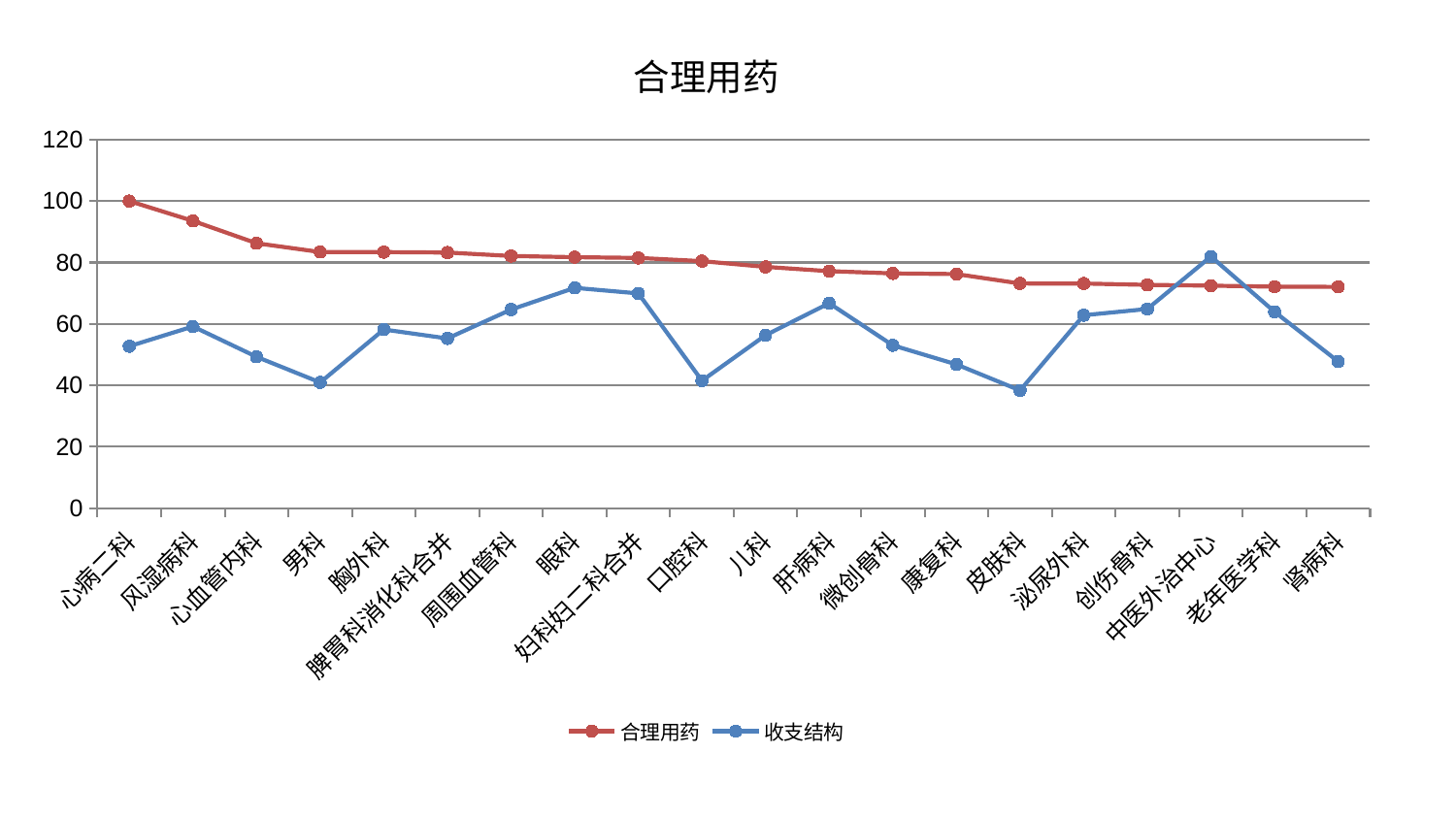

### Chart: 合理用药

| Category | 合理用药 | 收支结构 |
|---|---|---|
| 心病二科 | 100.0 | 52.75932361492173 |
| 风湿病科 | 93.53818853037417 | 59.1862116248995 |
| 心血管内科 | 86.26295643809767 | 49.30788401589847 |
| 男科 | 83.41273241893731 | 40.97464065220491 |
| 胸外科 | 83.39445335795452 | 58.19764731757373 |
| 脾胃科消化科合并 | 83.24247478764082 | 55.2851035080978 |
| 周围血管科 | 82.1243323536282 | 64.68914552886673 |
| 眼科 | 81.74261995596814 | 71.75127443105278 |
| 妇科妇二科合并 | 81.49957516874146 | 69.94952733310623 |
| 口腔科 | 80.45842009575651 | 41.55176195037345 |
| 儿科 | 78.58384318543494 | 56.326098513938014 |
| 肝病科 | 77.18010188030875 | 66.75519813655687 |
| 微创骨科 | 76.45522595158026 | 53.05827391269104 |
| 康复科 | 76.23713055160565 | 46.841285577497636 |
| 皮肤科 | 73.18370016343876 | 38.36187841015871 |
| 泌尿外科 | 73.15766096273913 | 62.838872733103706 |
| 创伤骨科 | 72.73617565320754 | 64.8690669502647 |
| 中医外治中心 | 72.46948234292904 | 81.95772027032227 |
| 老年医学科 | 72.12645992867417 | 63.9715754476313 |
| 肾病科 | 72.0793859919874 | 47.79780391726713 |
251